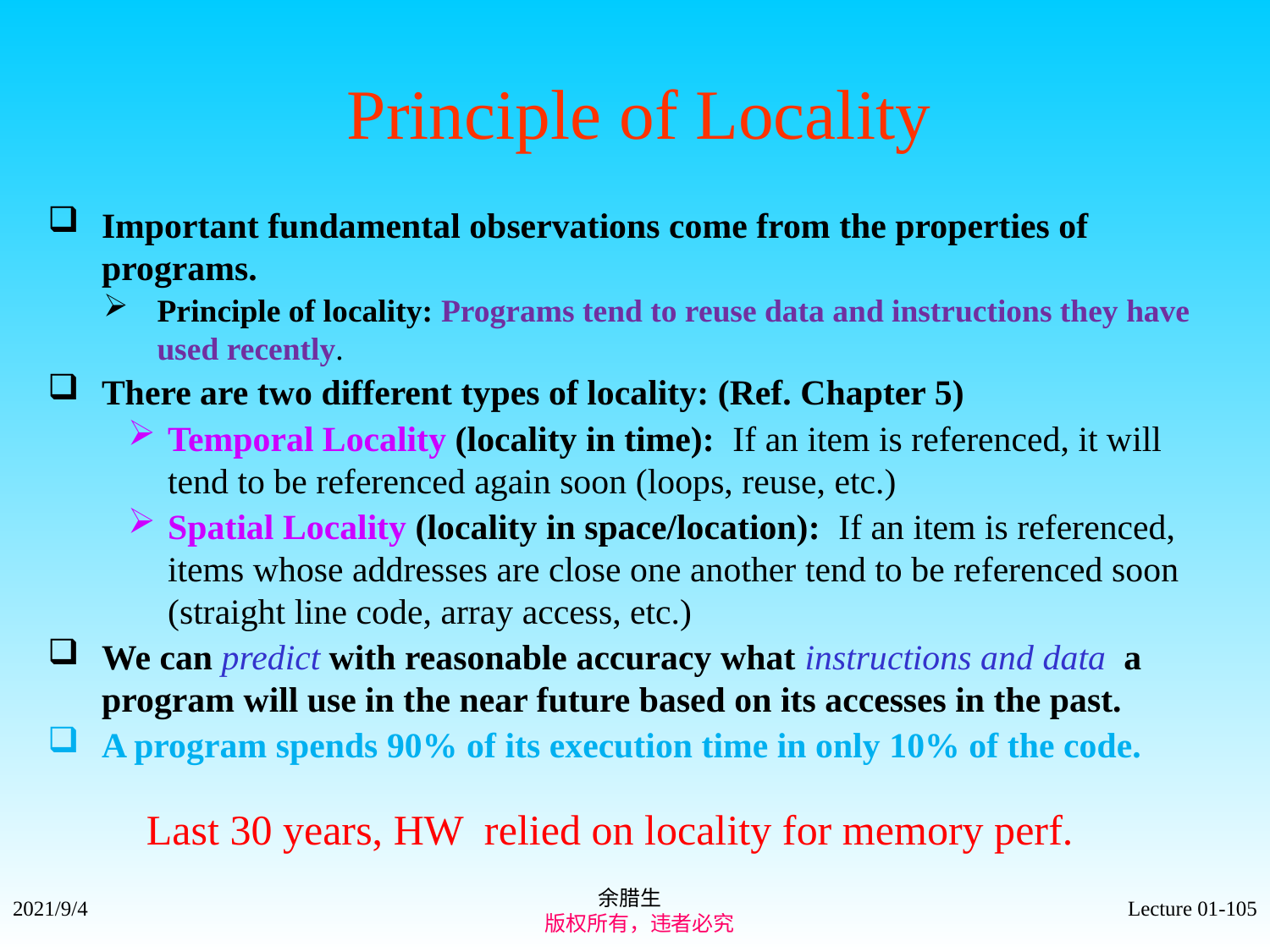

# Principle of Locality
Important fundamental observations come from the properties of programs.
Principle of locality: Programs tend to reuse data and instructions they have used recently.
There are two different types of locality: (Ref. Chapter 5)
Temporal Locality (locality in time):  If an item is referenced, it will tend to be referenced again soon (loops, reuse, etc.)
Spatial Locality (locality in space/location):  If an item is referenced, items whose addresses are close one another tend to be referenced soon (straight line code, array access, etc.)
We can predict with reasonable accuracy what instructions and data  a program will use in the near future based on its accesses in the past.
A program spends 90% of its execution time in only 10% of the code.
Last 30 years, HW  relied on locality for memory perf.
余腊生
 版权所有，违者必究
2021/9/4
Lecture 01-105